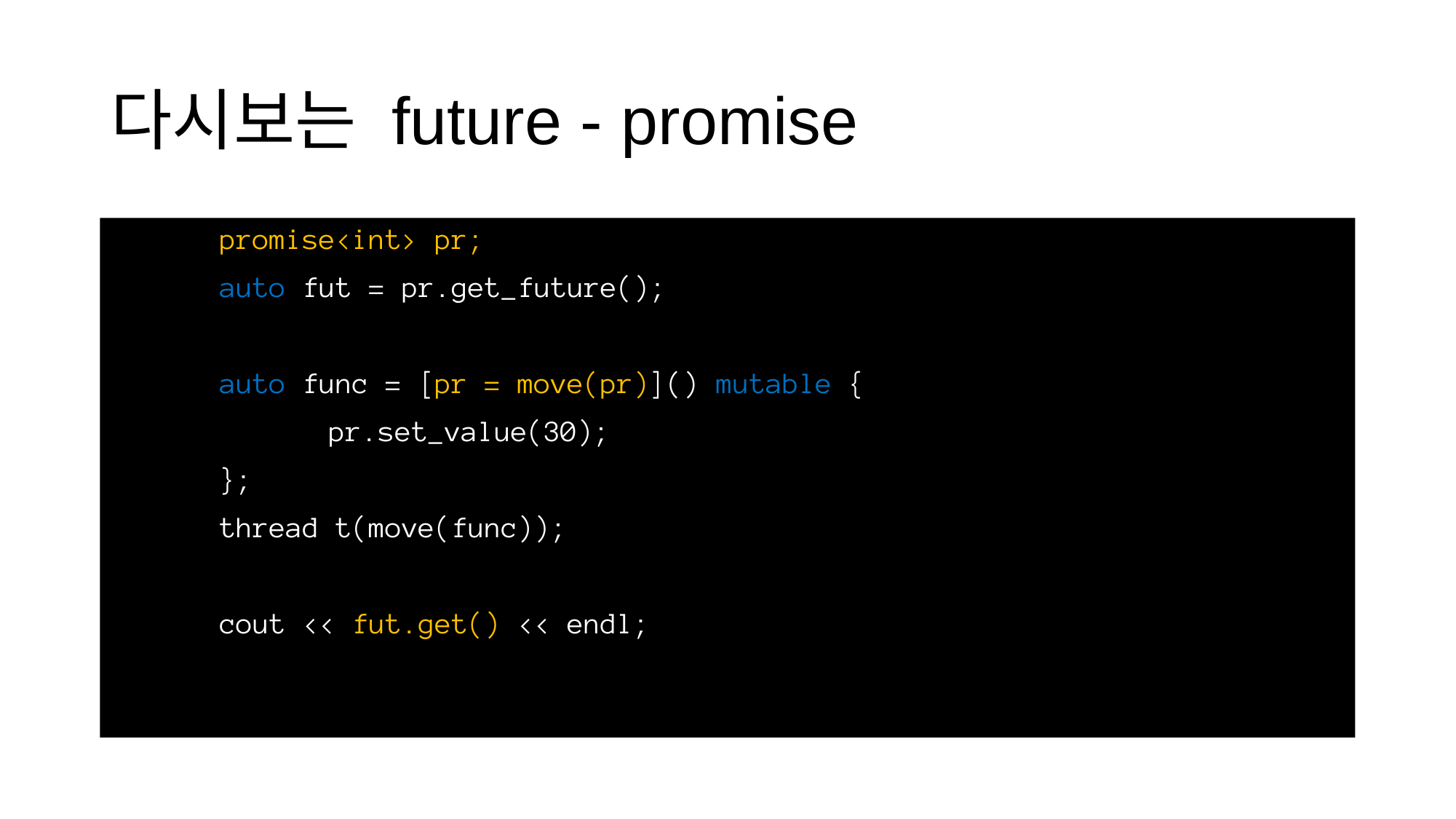

# 다시보는 future - promise
	promise<int> pr;
	auto fut = pr.get_future();

	auto func = [pr = move(pr)]() mutable {
		pr.set_value(30);
	};
	thread t(move(func));

	cout << fut.get() << endl;